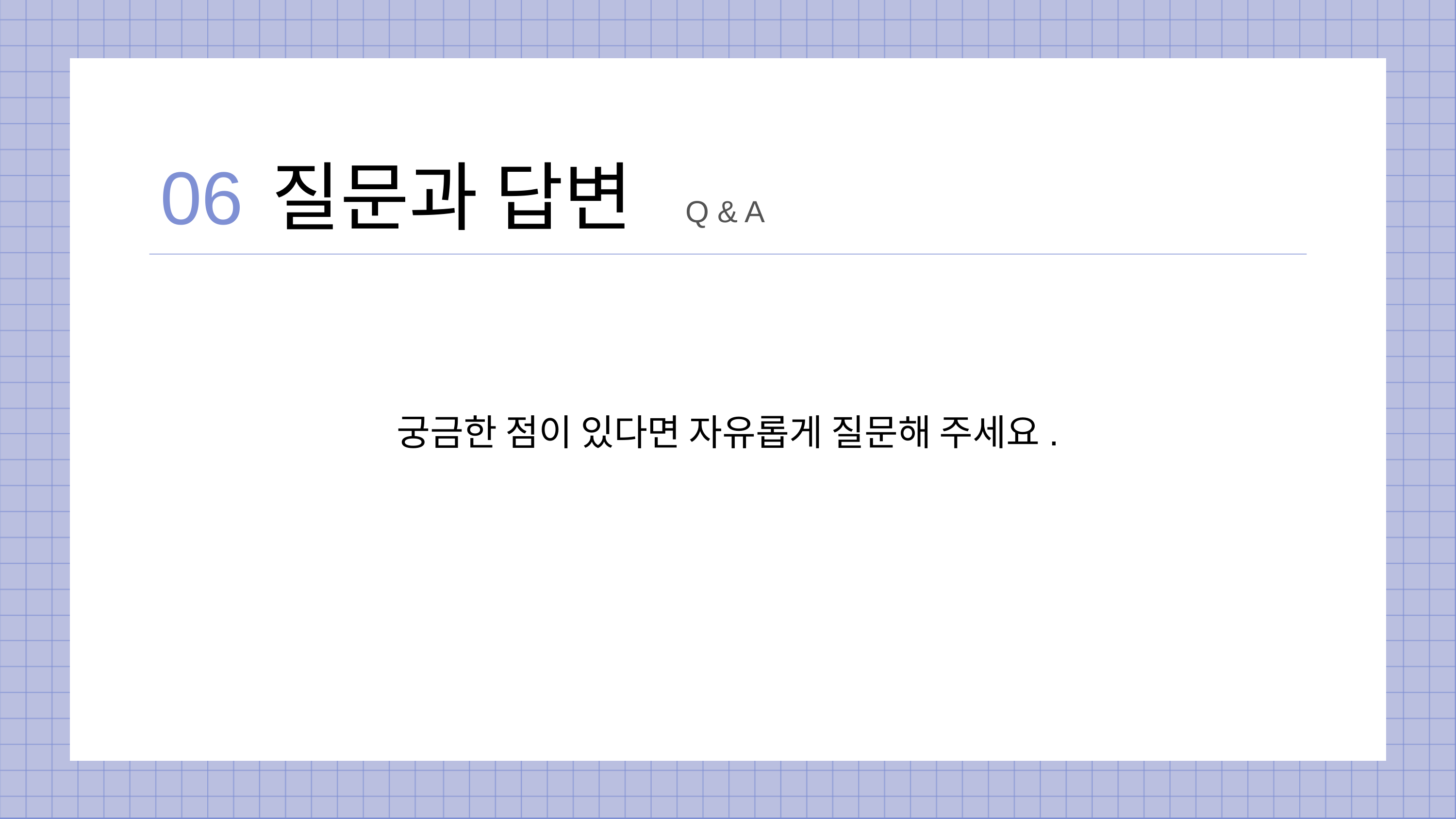

06
질문과 답변
Q & A

궁금한 점이 있다면 자유롭게 질문해 주세요.